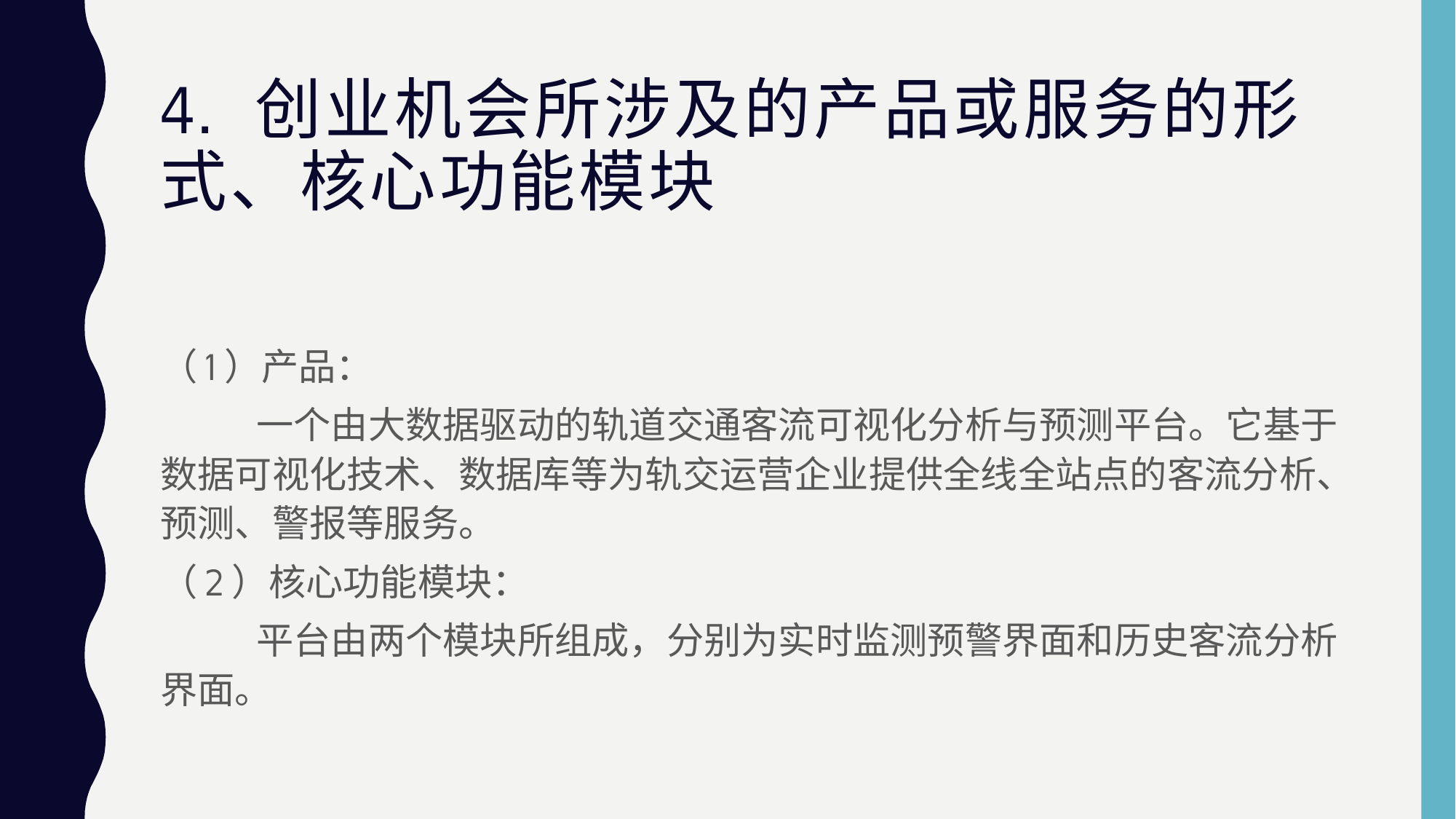

# 4. 创业机会所涉及的产品或服务的形式、核心功能模块
（1）产品：
	一个由大数据驱动的轨道交通客流可视化分析与预测平台。它基于数据可视化技术、数据库等为轨交运营企业提供全线全站点的客流分析、预测、警报等服务。
（2）核心功能模块：
	平台由两个模块所组成，分别为实时监测预警界面和历史客流分析界面。